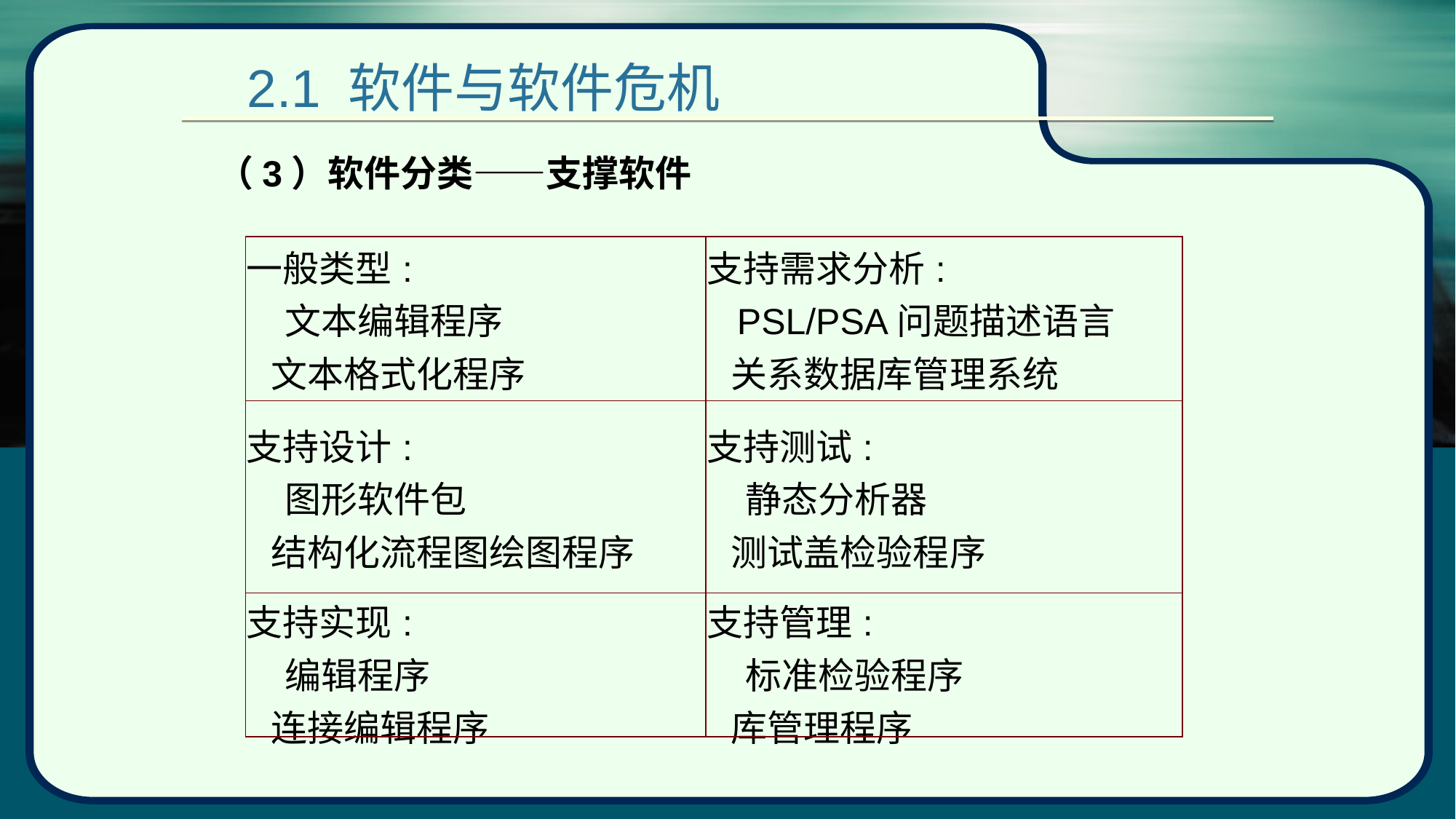

# 2.1 软件与软件危机
（3）软件分类——支撑软件
| 一般类型: 文本编辑程序 文本格式化程序 | 支持需求分析: PSL/PSA问题描述语言 关系数据库管理系统 |
| --- | --- |
| 支持设计: 图形软件包 结构化流程图绘图程序 | 支持测试: 静态分析器 测试盖检验程序 |
| 支持实现: 编辑程序 连接编辑程序 | 支持管理: 标准检验程序 库管理程序 |